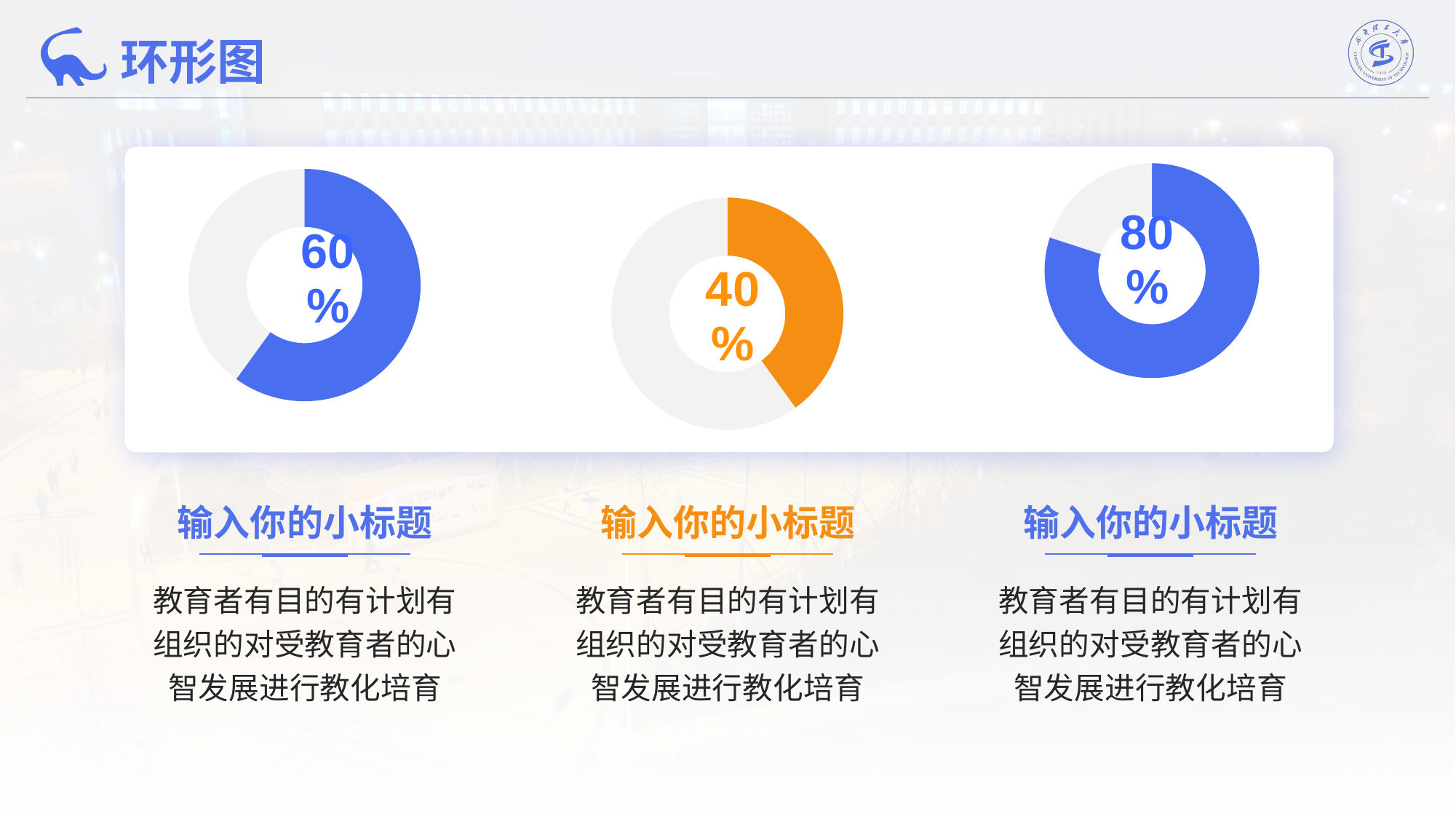

环形图

### Chart

| Category | 销售额 |
|---|---|
| 第一季度 | 0.6 |
| 第二季度 | 0.4 |

### Chart

| Category | 数值 |
|---|---|
| 项目1 | 4.0 |
| 项目2 | 6.0 |

### Chart

| Category | 数值 |
|---|---|
| 项目1 | 8.0 |
| 项目2 | 2.0 |
输入你的小标题
输入你的小标题
输入你的小标题
教育者有目的有计划有组织的对受教育者的心智发展进行教化培育
教育者有目的有计划有组织的对受教育者的心智发展进行教化培育
教育者有目的有计划有组织的对受教育者的心智发展进行教化培育